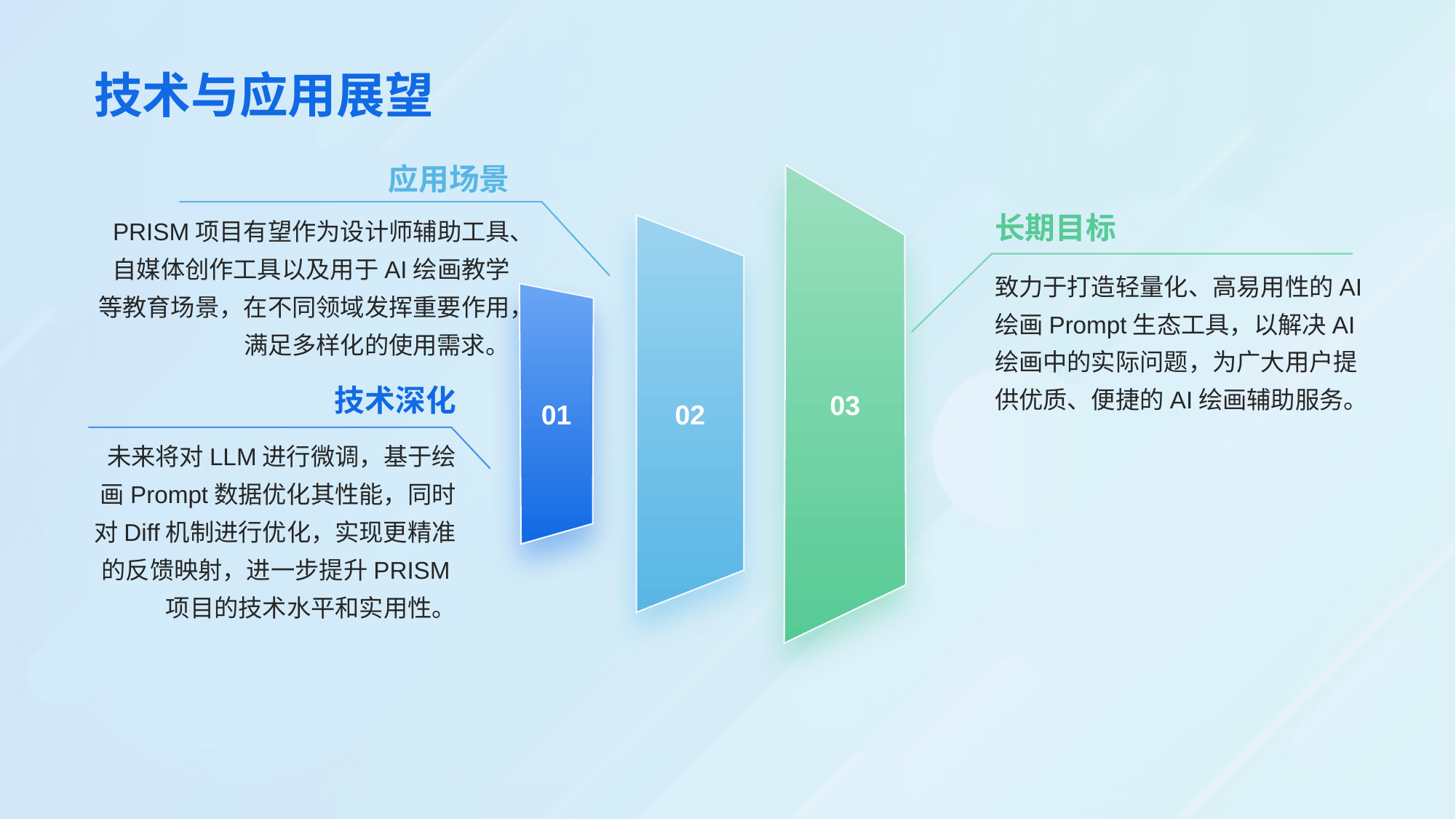

# 技术与应用展望
应用场景
03
长期目标

PRISM项目有望作为设计师辅助工具、自媒体创作工具以及用于AI绘画教学等教育场景，在不同领域发挥重要作用，满足多样化的使用需求。
02

致力于打造轻量化、高易用性的AI绘画Prompt生态工具，以解决AI绘画中的实际问题，为广大用户提供优质、便捷的AI绘画辅助服务。
01
技术深化

未来将对LLM进行微调，基于绘画Prompt数据优化其性能，同时对Diff机制进行优化，实现更精准的反馈映射，进一步提升PRISM项目的技术水平和实用性。